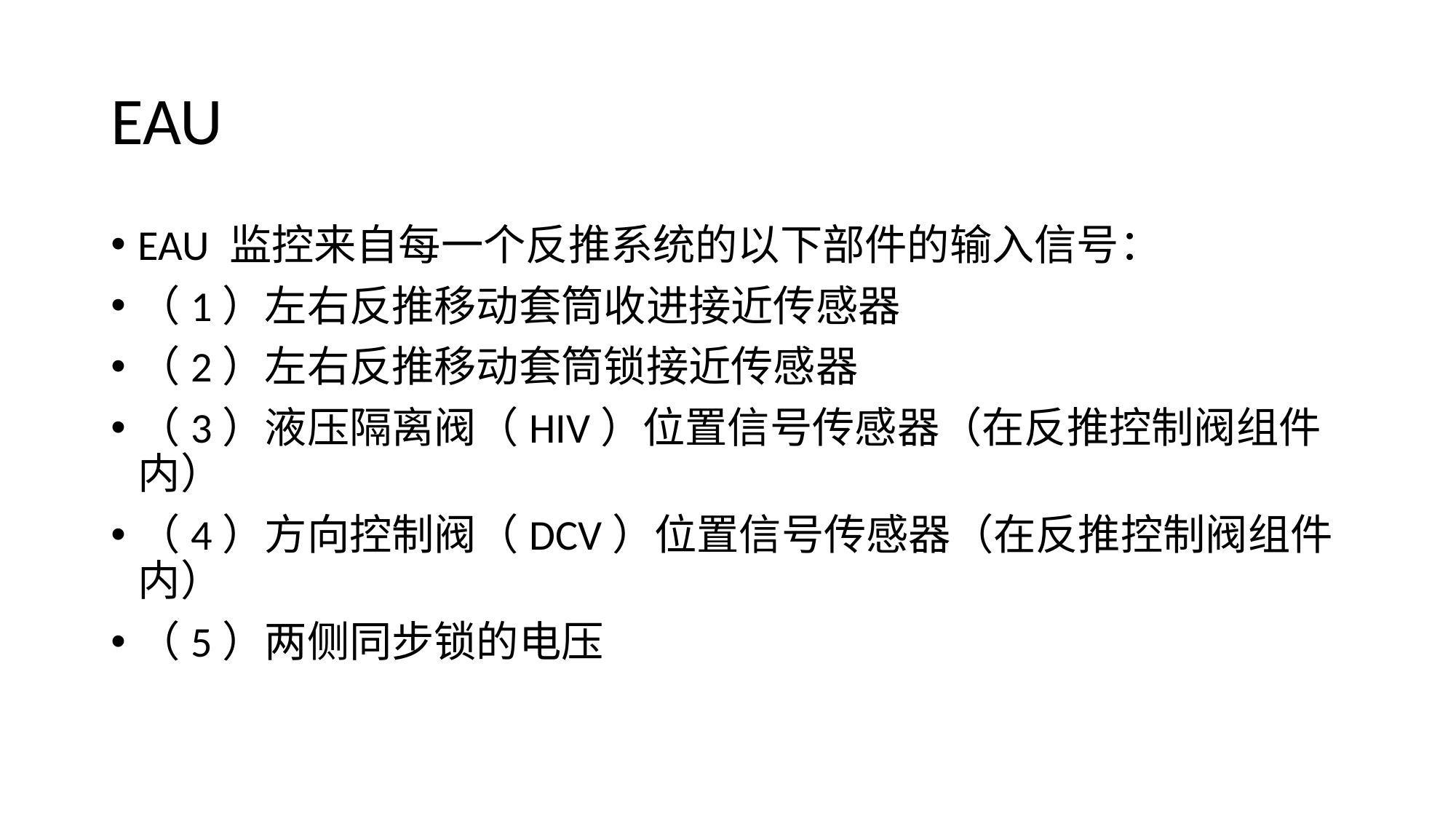

# EAU
EAU 监控来自每一个反推系统的以下部件的输入信号：
（1）左右反推移动套筒收进接近传感器
（2）左右反推移动套筒锁接近传感器
（3）液压隔离阀（HIV）位置信号传感器（在反推控制阀组件内）
（4）方向控制阀（DCV）位置信号传感器（在反推控制阀组件内）
（5）两侧同步锁的电压